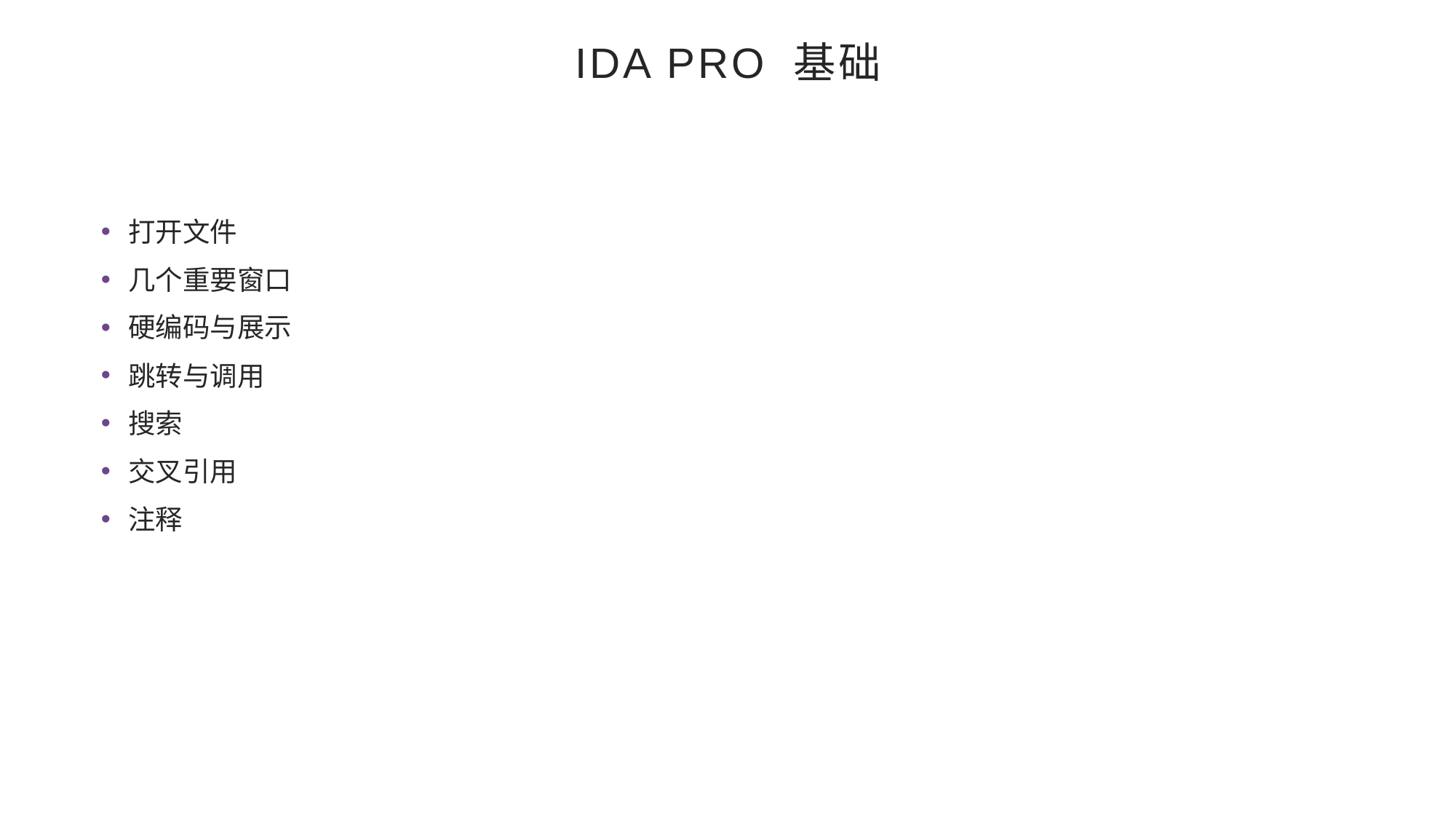

# IDA pro 基础
打开文件
几个重要窗口
硬编码与展示
跳转与调用
搜索
交叉引用
注释